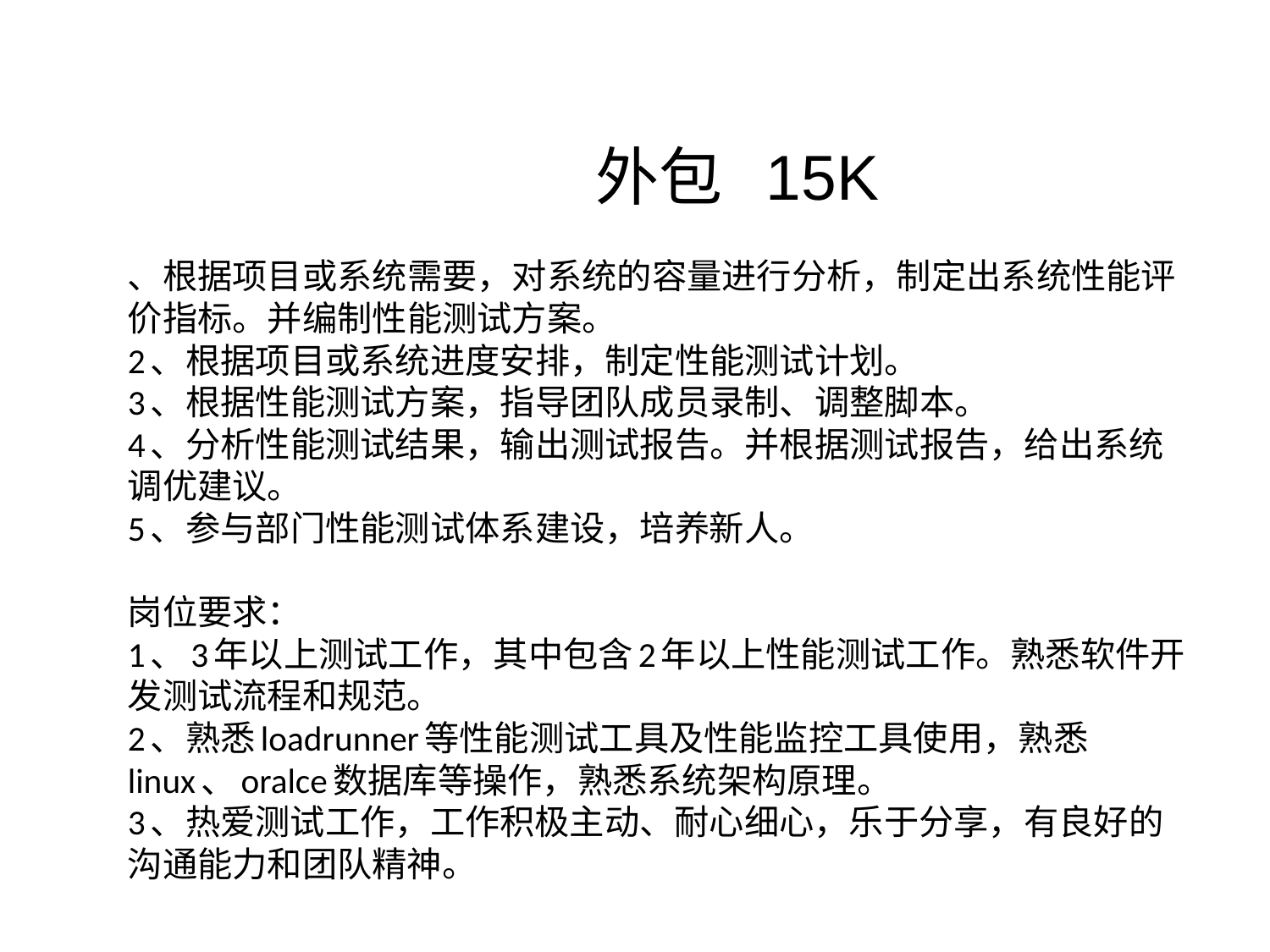

# 外包  15K
、根据项目或系统需要，对系统的容量进行分析，制定出系统性能评价指标。并编制性能测试方案。
2、根据项目或系统进度安排，制定性能测试计划。
3、根据性能测试方案，指导团队成员录制、调整脚本。
4、分析性能测试结果，输出测试报告。并根据测试报告，给出系统调优建议。
5、参与部门性能测试体系建设，培养新人。
岗位要求：
1、3年以上测试工作，其中包含2年以上性能测试工作。熟悉软件开发测试流程和规范。
2、熟悉loadrunner等性能测试工具及性能监控工具使用，熟悉linux、oralce数据库等操作，熟悉系统架构原理。
3、热爱测试工作，工作积极主动、耐心细心，乐于分享，有良好的沟通能力和团队精神。